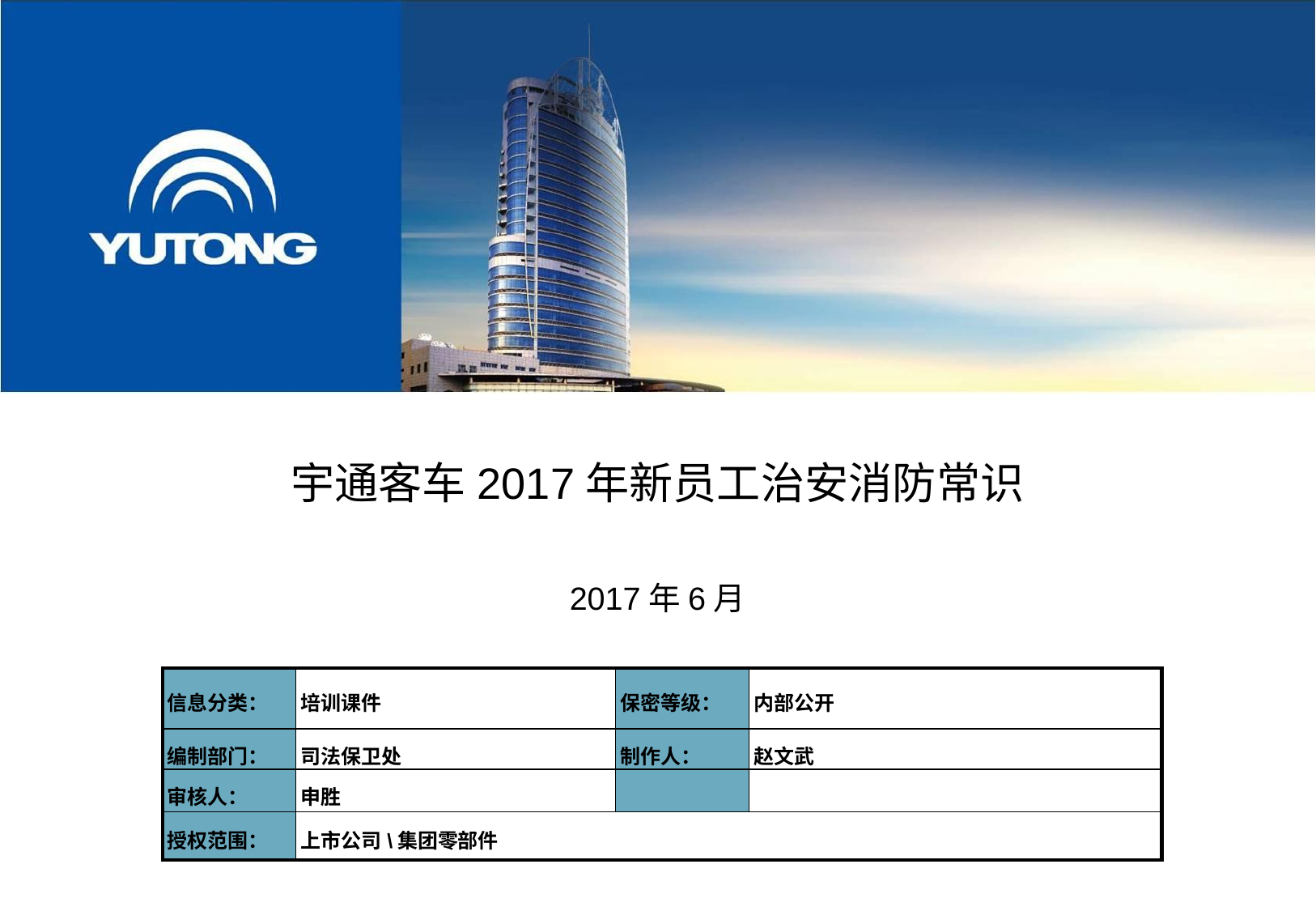

宇通客车2017年新员工治安消防常识

2017年6月
| 信息分类： | 培训课件 | 保密等级： | 内部公开 |
| --- | --- | --- | --- |
| 编制部门： | 司法保卫处 | 制作人： | 赵文武 |
| 审核人： | 申胜 |  |  |
| 授权范围： | 上市公司\集团零部件 |  |  |